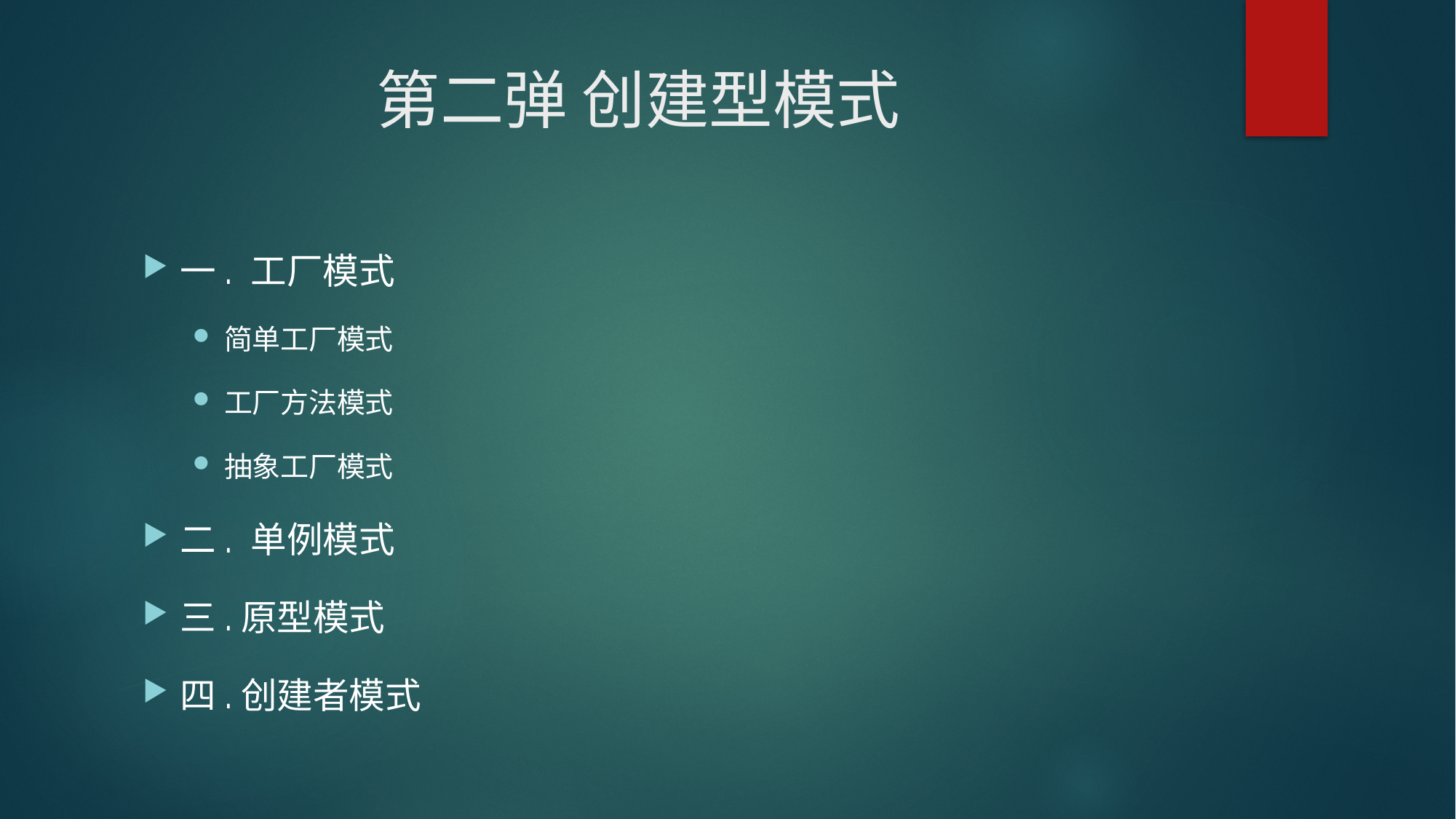

# 第二弹 创建型模式
一. 工厂模式
简单工厂模式
工厂方法模式
抽象工厂模式
二. 单例模式
三.原型模式
四.创建者模式